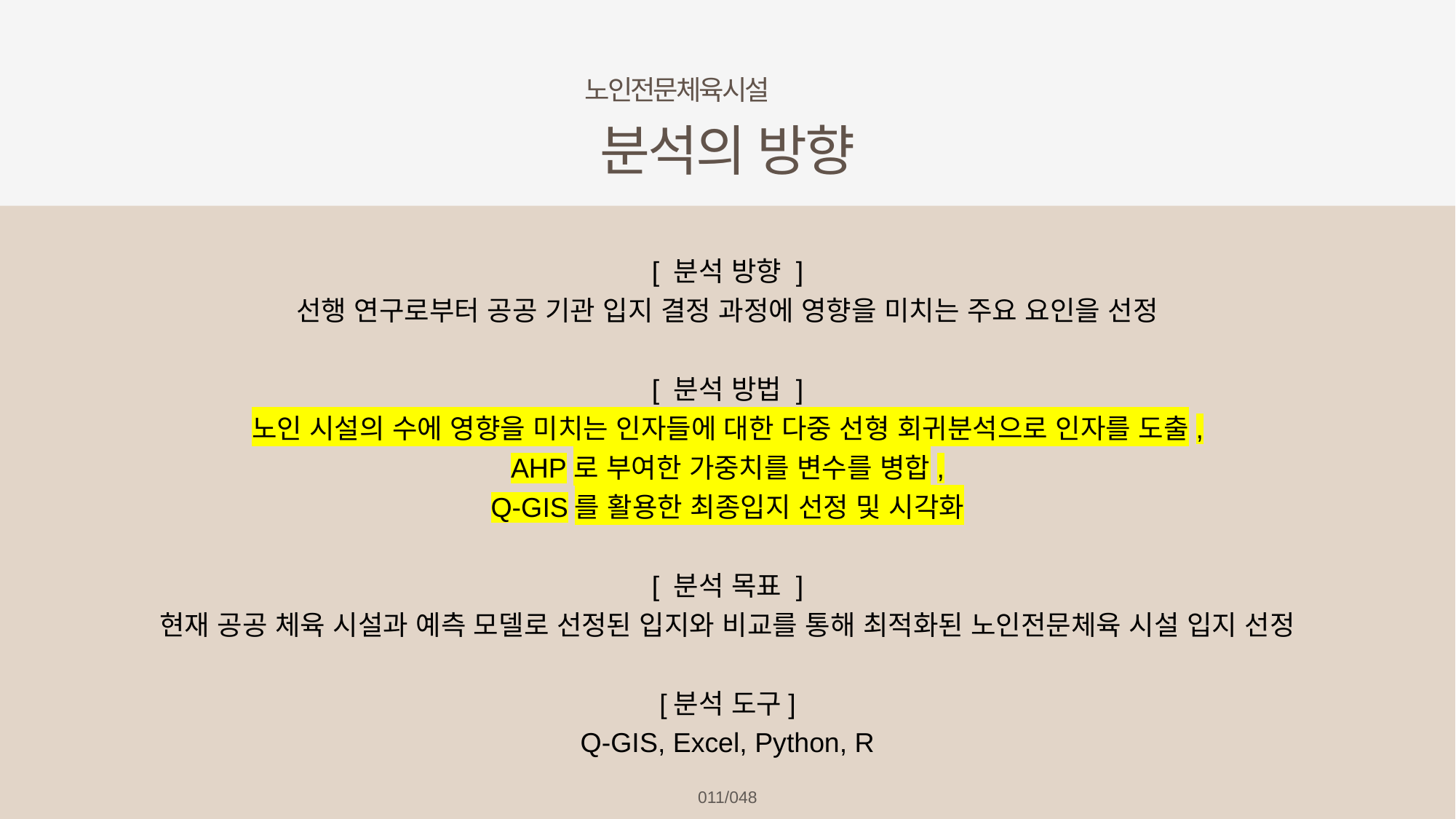

노인전문체육시설
분석의 방향

[ 분석 방향 ]
선행 연구로부터 공공 기관 입지 결정 과정에 영향을 미치는 주요 요인을 선정

[ 분석 방법 ]
노인 시설의 수에 영향을 미치는 인자들에 대한 다중 선형 회귀분석으로 인자를 도출,
AHP로 부여한 가중치를 변수를 병합,
Q-GIS를 활용한 최종입지 선정 및 시각화

[ 분석 목표 ]
현재 공공 체육 시설과 예측 모델로 선정된 입지와 비교를 통해 최적화된 노인전문체육 시설 입지 선정

[분석 도구]
Q-GIS, Excel, Python, R
011/048